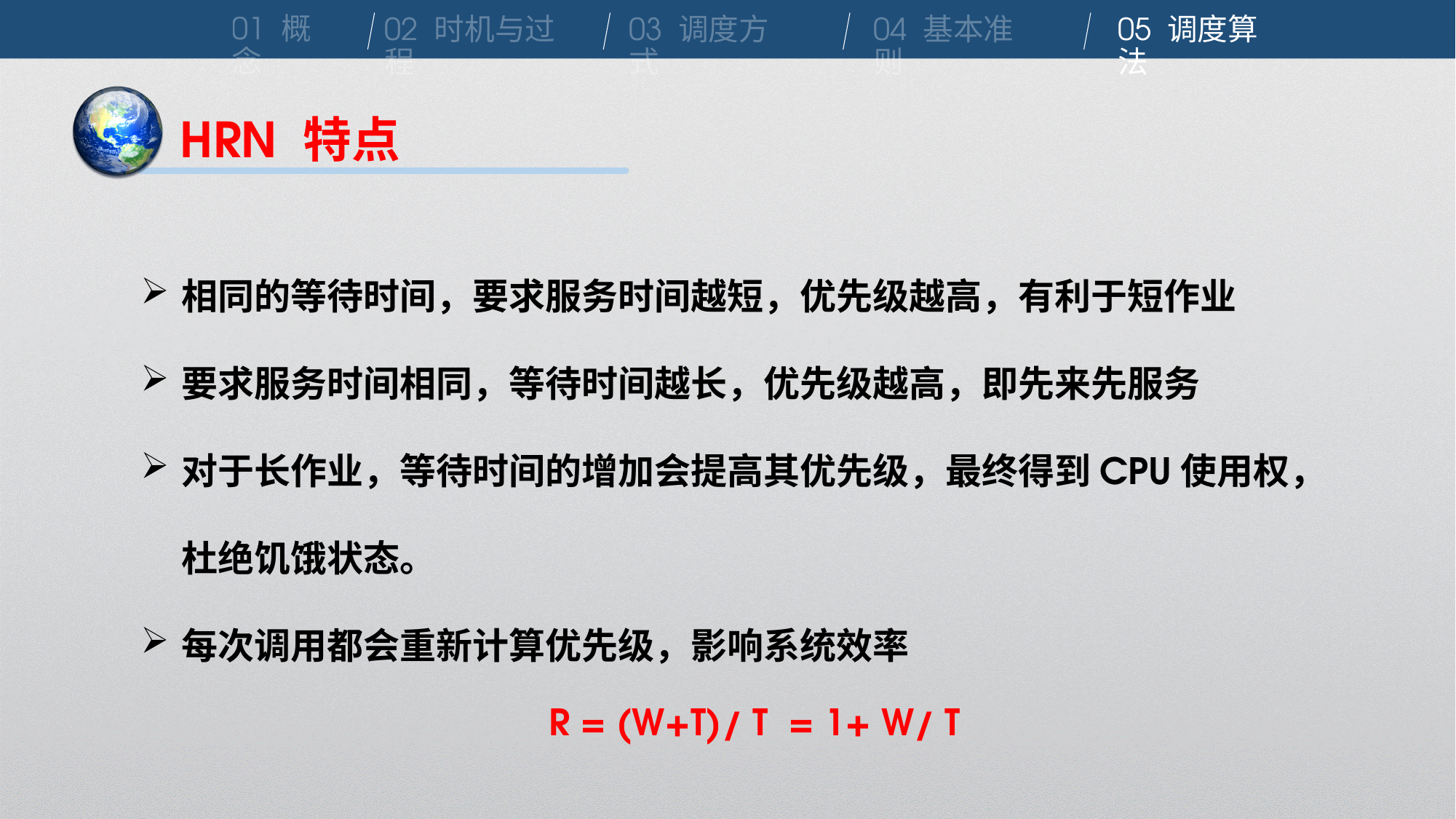

01 概念
02 时机与过程
03 调度方式
04 基本准则
05 调度算法
HRN 特点
相同的等待时间，要求服务时间越短，优先级越高，有利于短作业
要求服务时间相同，等待时间越长，优先级越高，即先来先服务
对于长作业，等待时间的增加会提高其优先级，最终得到CPU使用权，杜绝饥饿状态。
每次调用都会重新计算优先级，影响系统效率
R = (W+T)/ T  = 1+ W/ T